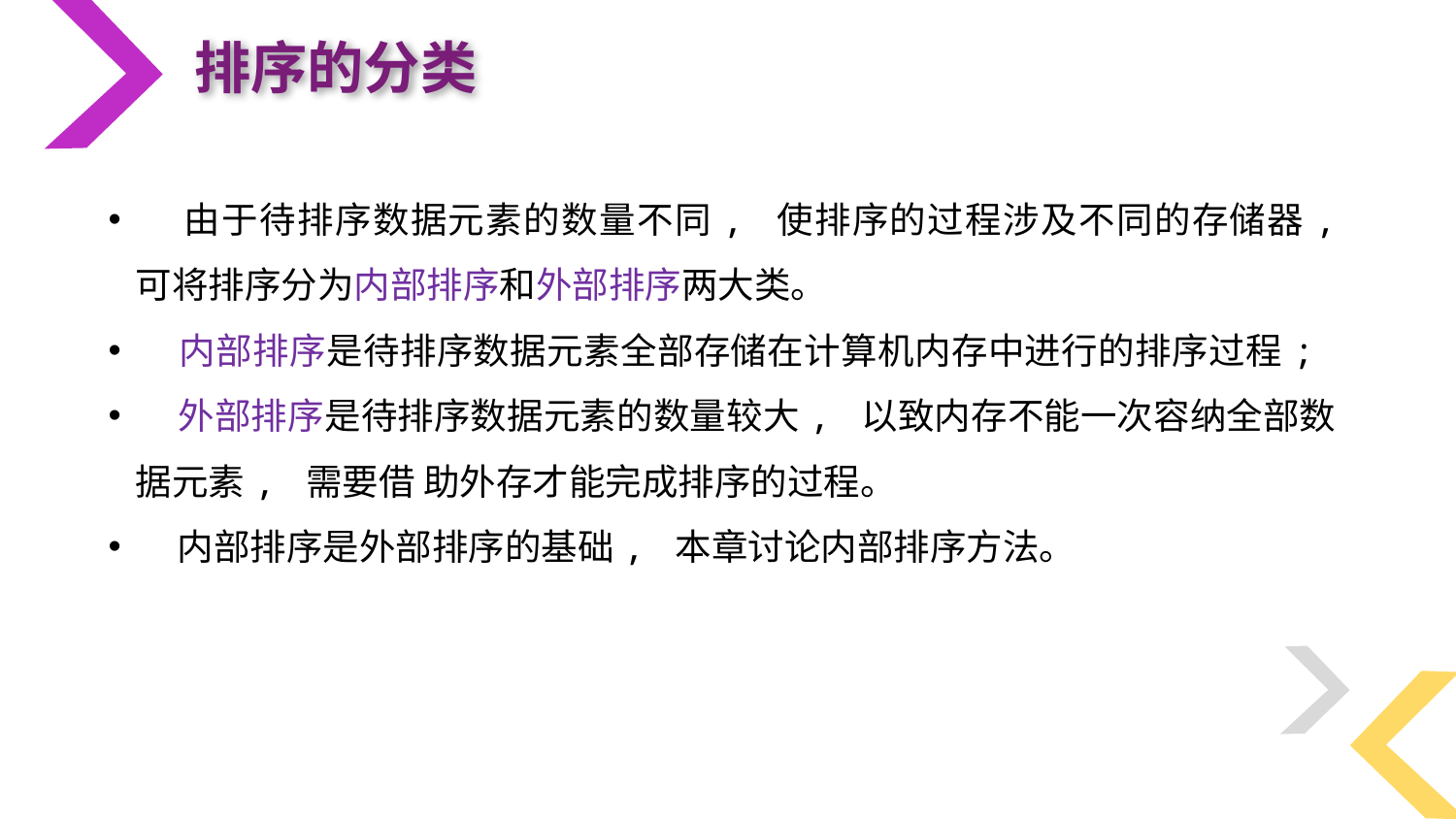

排序的分类
    由于待排序数据元素的数量不同, 使排序的过程涉及不同的存储器, 可将排序分为内部排序和外部排序两大类。
    内部排序是待排序数据元素全部存储在计算机内存中进行的排序过程;
    外部排序是待排序数据元素的数量较大, 以致内存不能一次容纳全部数据元素, 需要借 助外存才能完成排序的过程。
    内部排序是外部排序的基础, 本章讨论内部排序方法。